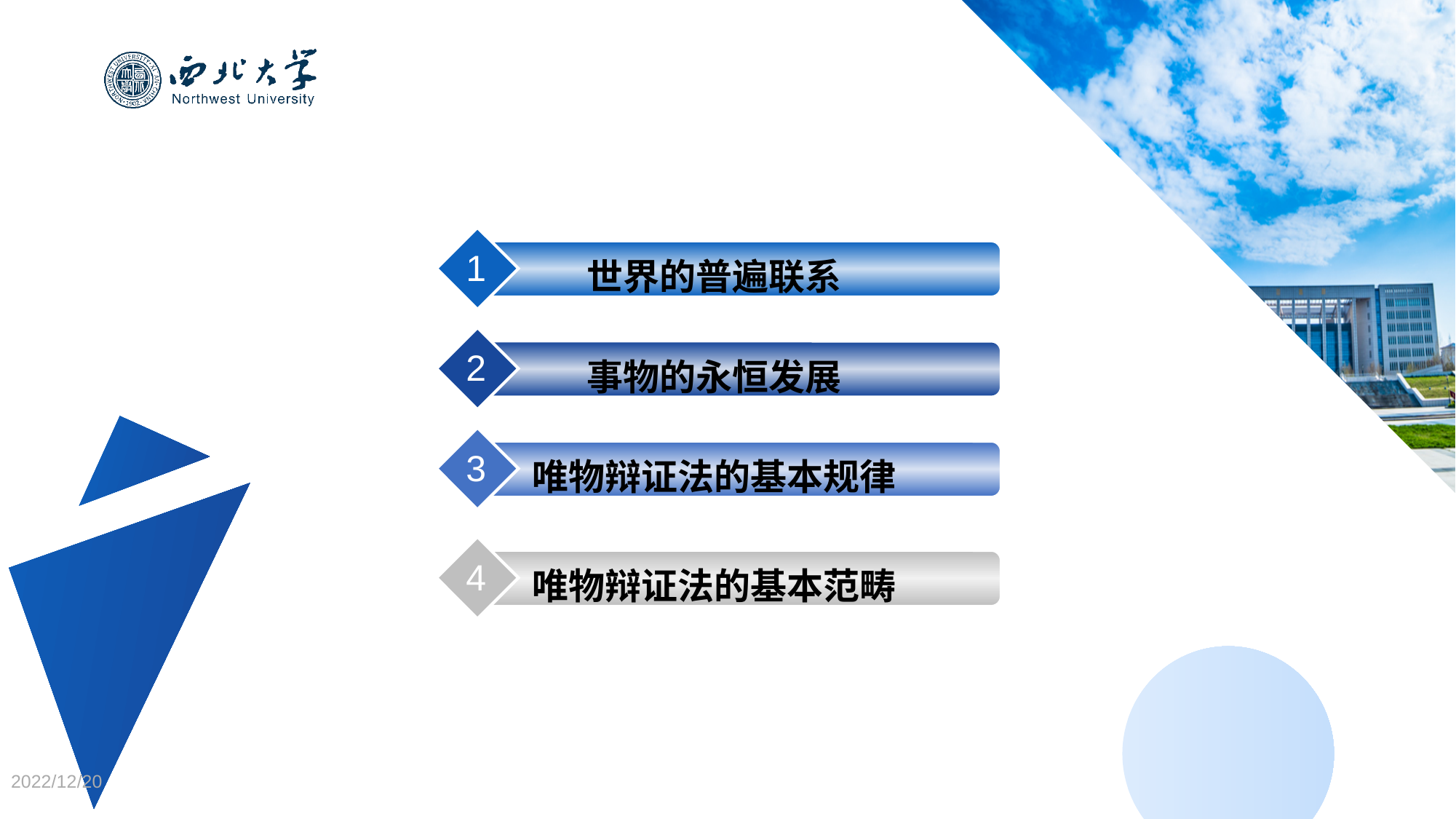

1

世界的普遍联系

2

事物的永恒发展

3

唯物辩证法的基本规律

4

唯物辩证法的基本范畴
2022/12/20